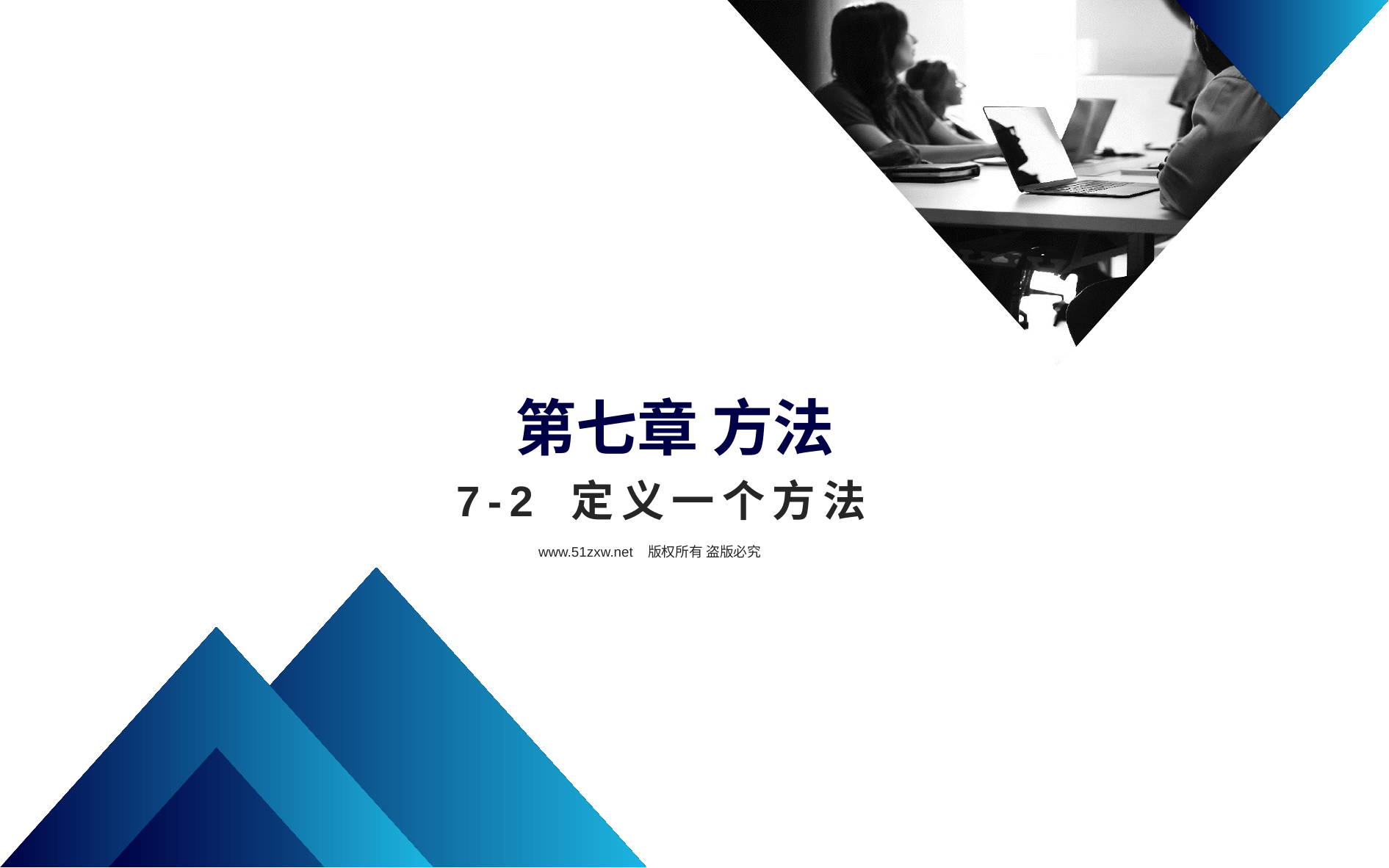

第七章 方法
7-2 定义一个方法
www.51zxw.net   版权所有 盗版必究